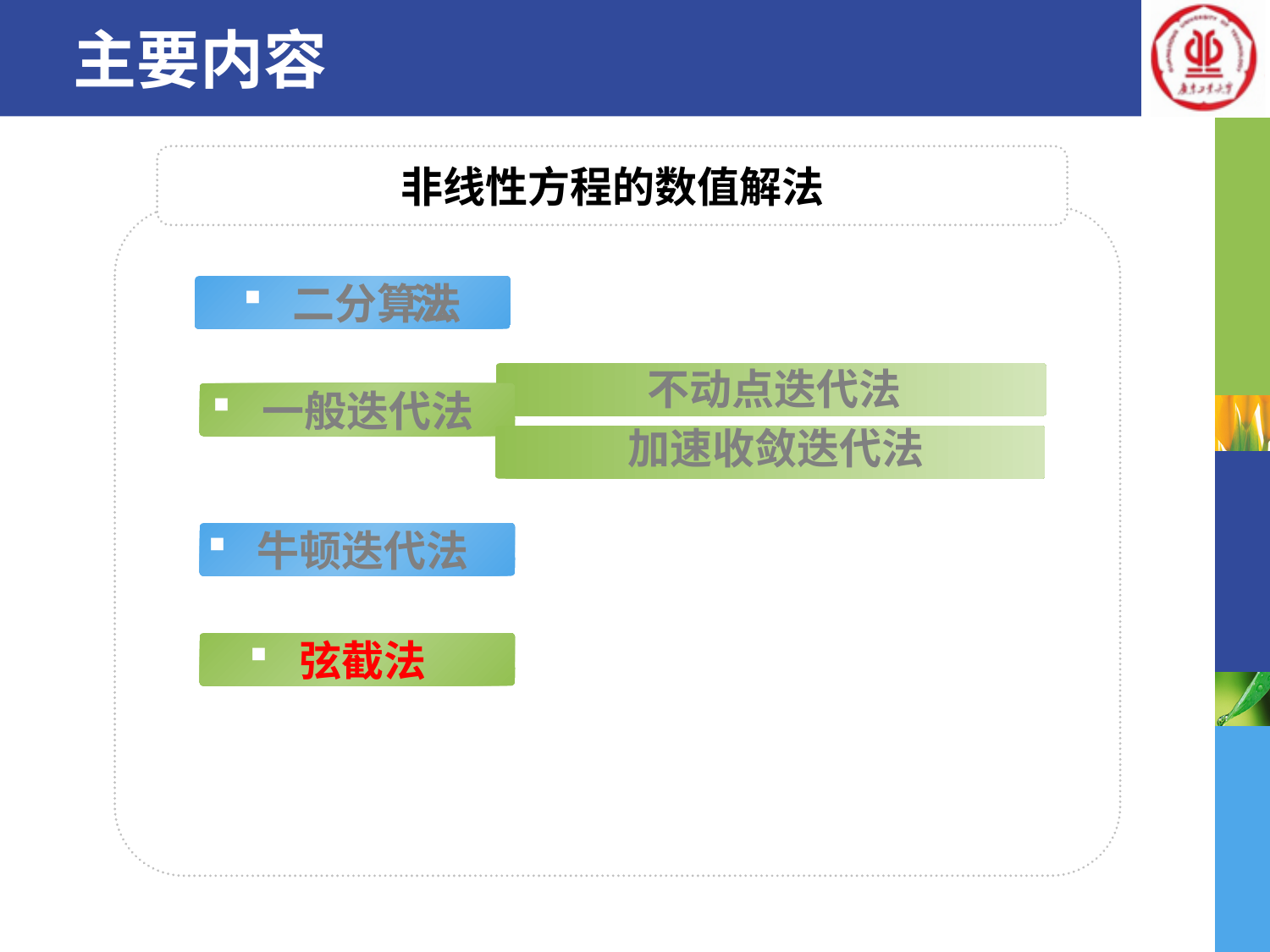

# 主要内容
非线性方程的数值解法

法
 二分算法
不动点迭代法

 一般迭代法
加速收敛迭代法

 牛顿迭代法
 弦截法